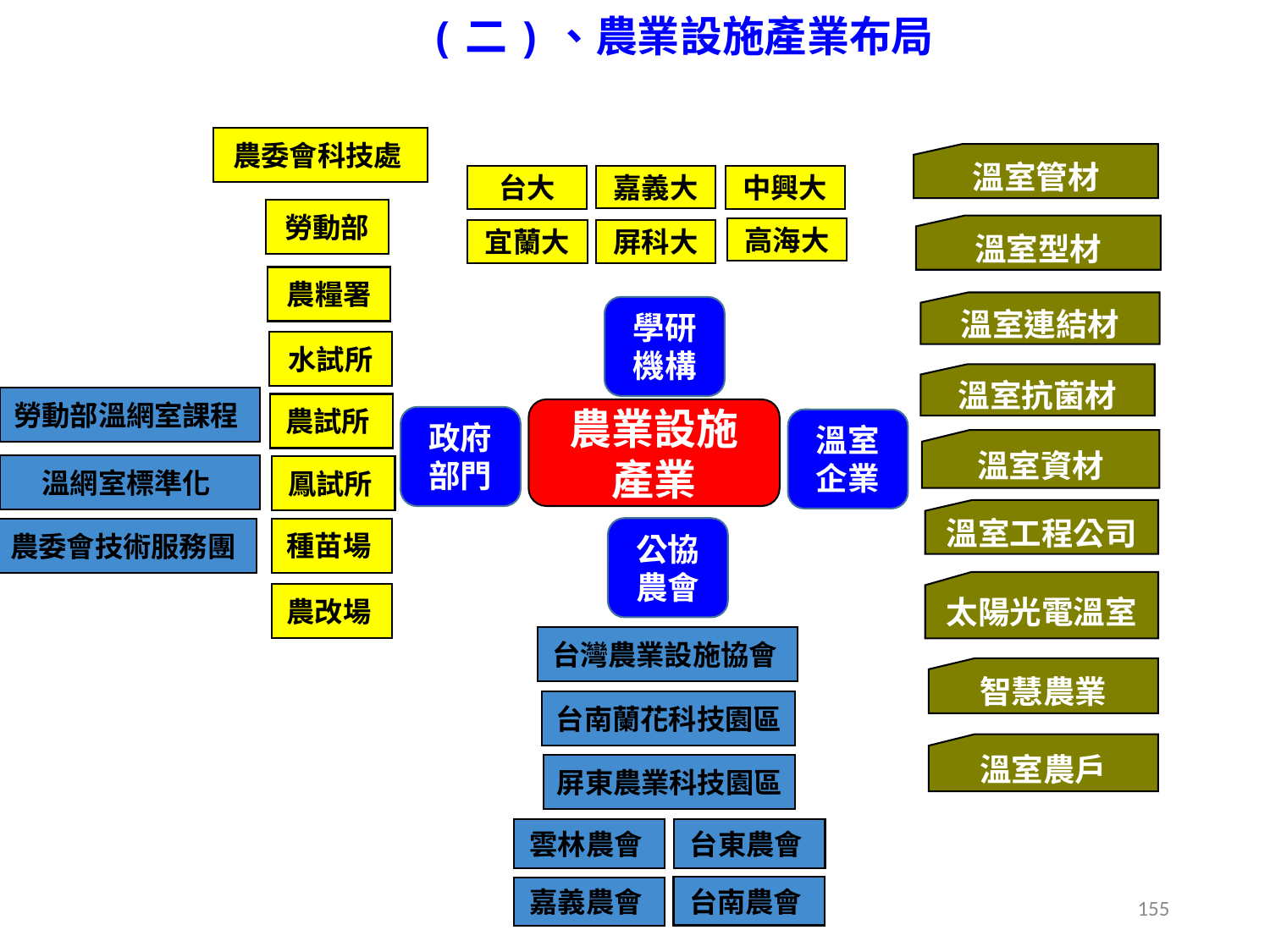

(二)、農業設施產業布局
農委會科技處
溫室管材
嘉義大
台大
中興大
勞動部
溫室型材
高海大
宜蘭大
屏科大
農糧署
溫室連結材
學研機構
水試所
溫室抗菌材
勞動部溫網室課程
農試所
農業設施
產業
政府部門
溫室
企業
溫室資材
溫網室標準化
鳳試所
溫室工程公司
公協農會
種苗場
農委會技術服務團
太陽光電溫室
農改場
台灣農業設施協會
智慧農業
台南蘭花科技園區
溫室農戶
屏東農業科技園區
雲林農會
台東農會
台南農會
嘉義農會
155